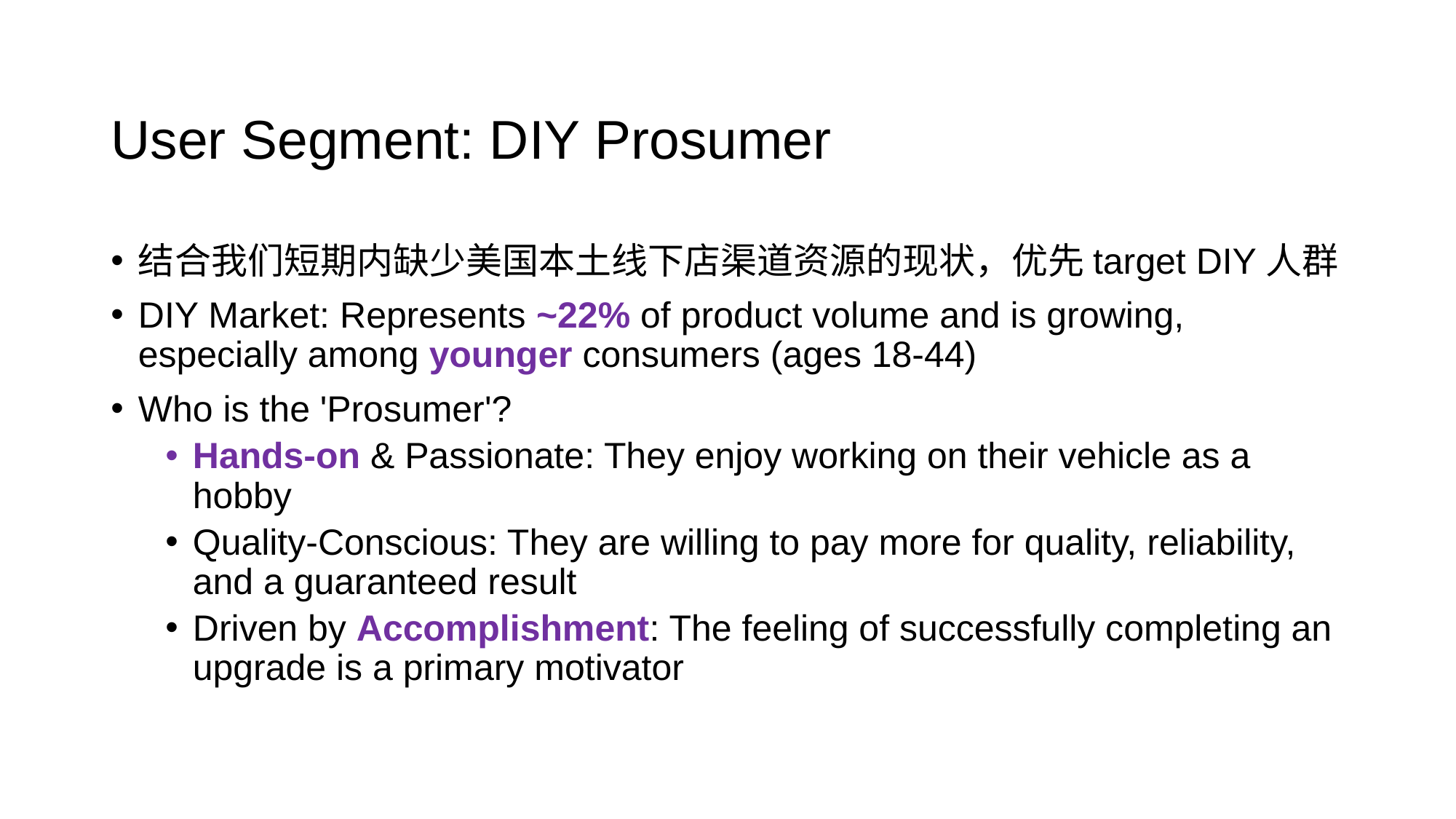

# User Segment: DIY Prosumer
结合我们短期内缺少美国本土线下店渠道资源的现状，优先target DIY人群
DIY Market: Represents ~22% of product volume and is growing, especially among younger consumers (ages 18-44)
Who is the 'Prosumer'?
Hands-on & Passionate: They enjoy working on their vehicle as a hobby
Quality-Conscious: They are willing to pay more for quality, reliability, and a guaranteed result
Driven by Accomplishment: The feeling of successfully completing an upgrade is a primary motivator